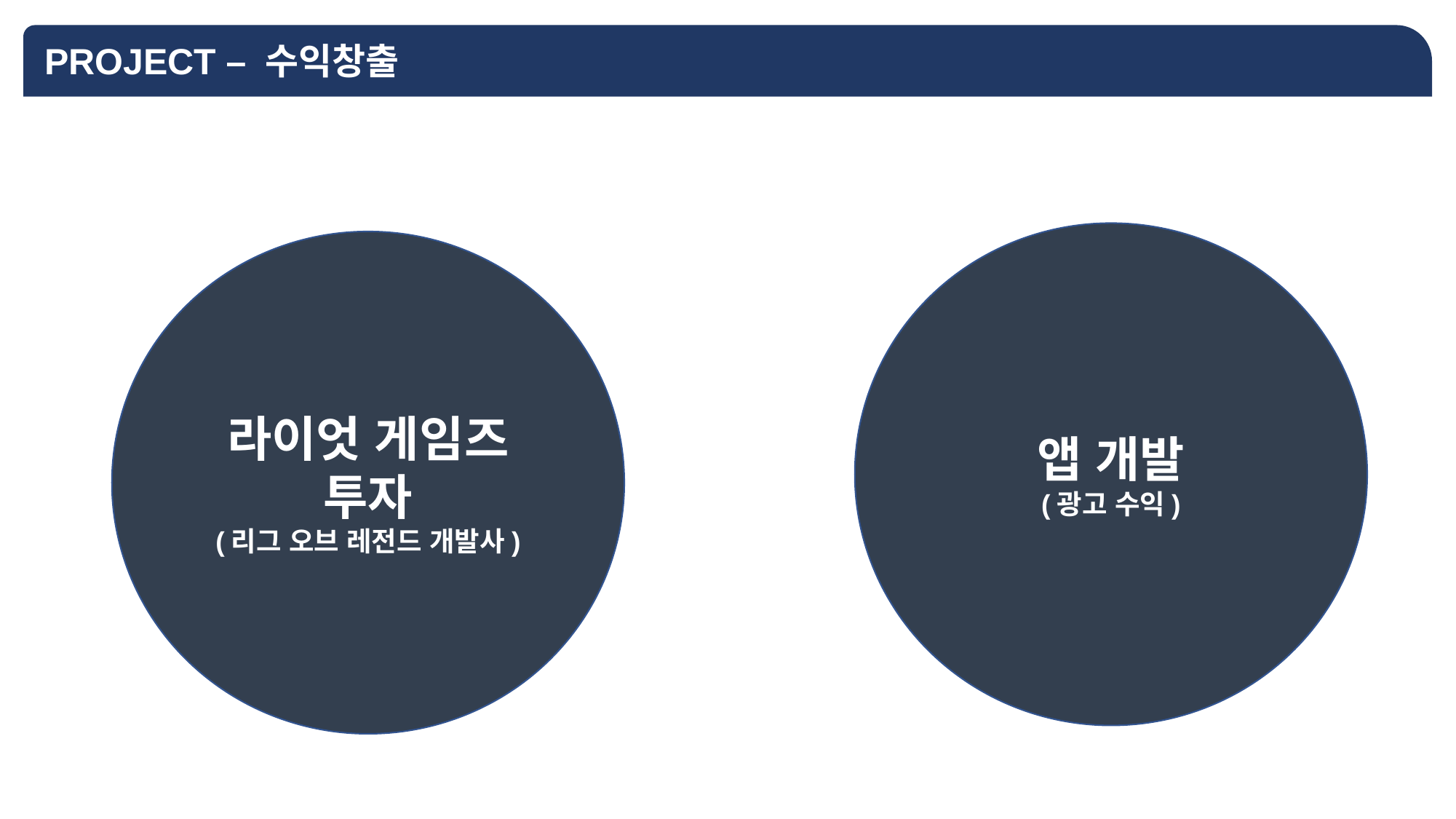

PROJECT – 수익창출

앱 개발
(광고 수익)
라이엇 게임즈
투자
(리그 오브 레전드 개발사)